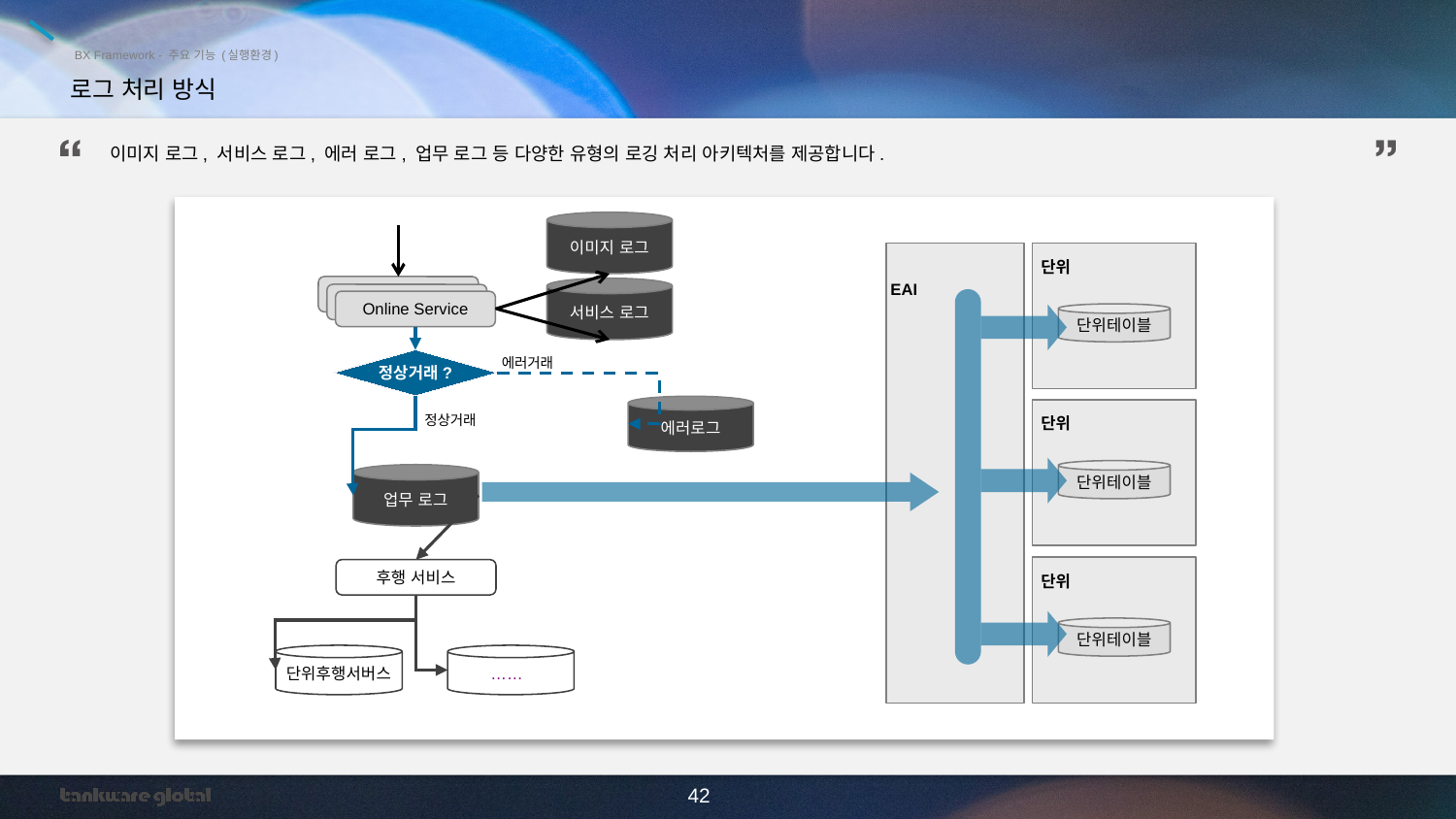

BX Framework - 주요 기능 (실행환경)
로그 처리 방식
이미지 로그, 서비스 로그, 에러 로그, 업무 로그 등 다양한 유형의 로깅 처리 아키텍처를 제공합니다.

이미지 로그
EAI

단위

서비스 로그

Online Service
단위테이블
에러거래
정상거래?
에러로그
단위

정상거래

단위테이블
업무 로그
단위

후행 서비스

단위테이블
단위후행서버스
……